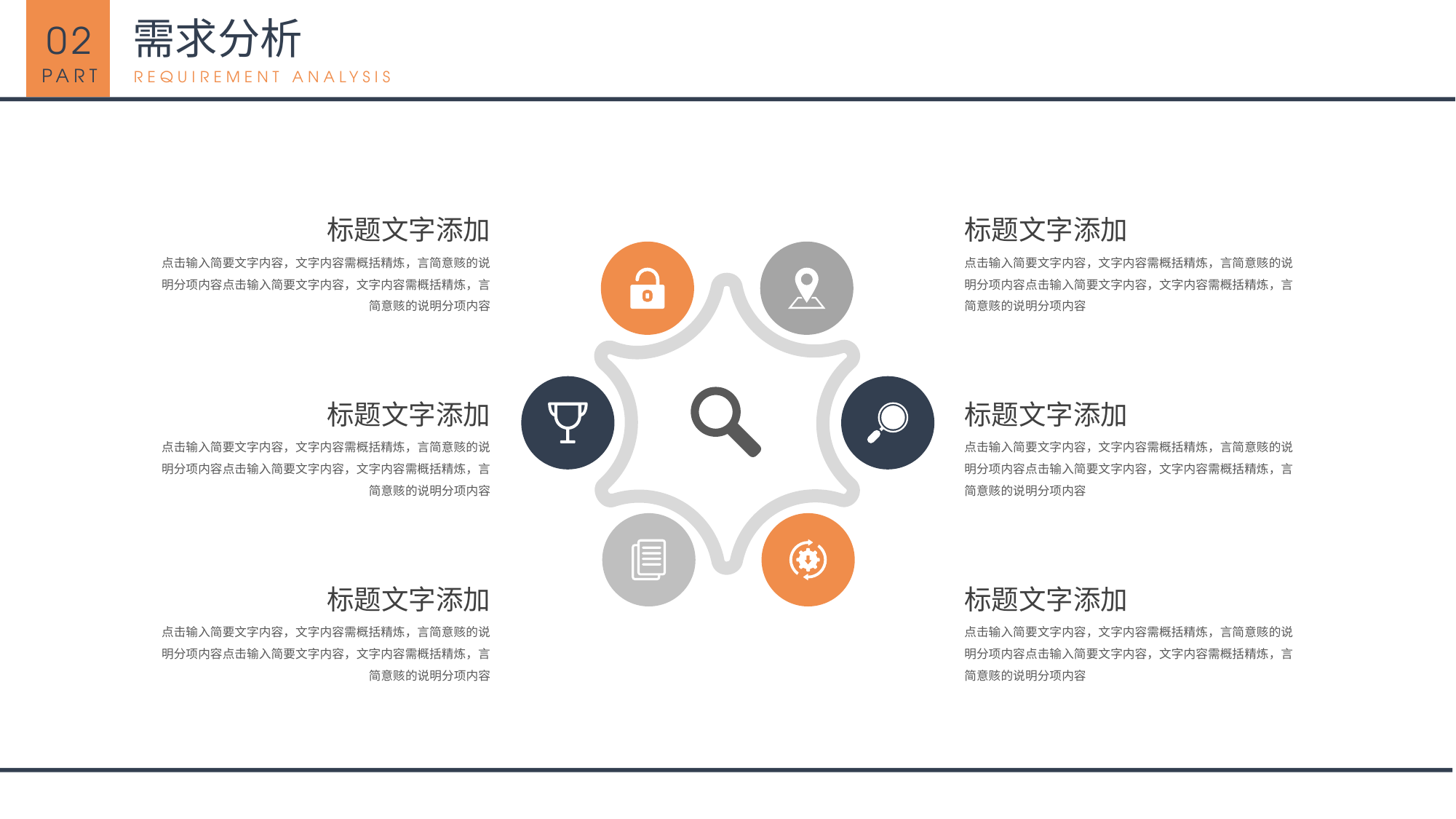

02
PART
需求分析
REQUIREMENT ANALYSIS

标题文字添加
点击输入简要文字内容，文字内容需概括精炼，言简意赅的说明分项内容点击输入简要文字内容，文字内容需概括精炼，言简意赅的说明分项内容
标题文字添加
点击输入简要文字内容，文字内容需概括精炼，言简意赅的说明分项内容点击输入简要文字内容，文字内容需概括精炼，言简意赅的说明分项内容

标题文字添加
点击输入简要文字内容，文字内容需概括精炼，言简意赅的说明分项内容点击输入简要文字内容，文字内容需概括精炼，言简意赅的说明分项内容
标题文字添加
点击输入简要文字内容，文字内容需概括精炼，言简意赅的说明分项内容点击输入简要文字内容，文字内容需概括精炼，言简意赅的说明分项内容

标题文字添加
点击输入简要文字内容，文字内容需概括精炼，言简意赅的说明分项内容点击输入简要文字内容，文字内容需概括精炼，言简意赅的说明分项内容
标题文字添加
点击输入简要文字内容，文字内容需概括精炼，言简意赅的说明分项内容点击输入简要文字内容，文字内容需概括精炼，言简意赅的说明分项内容